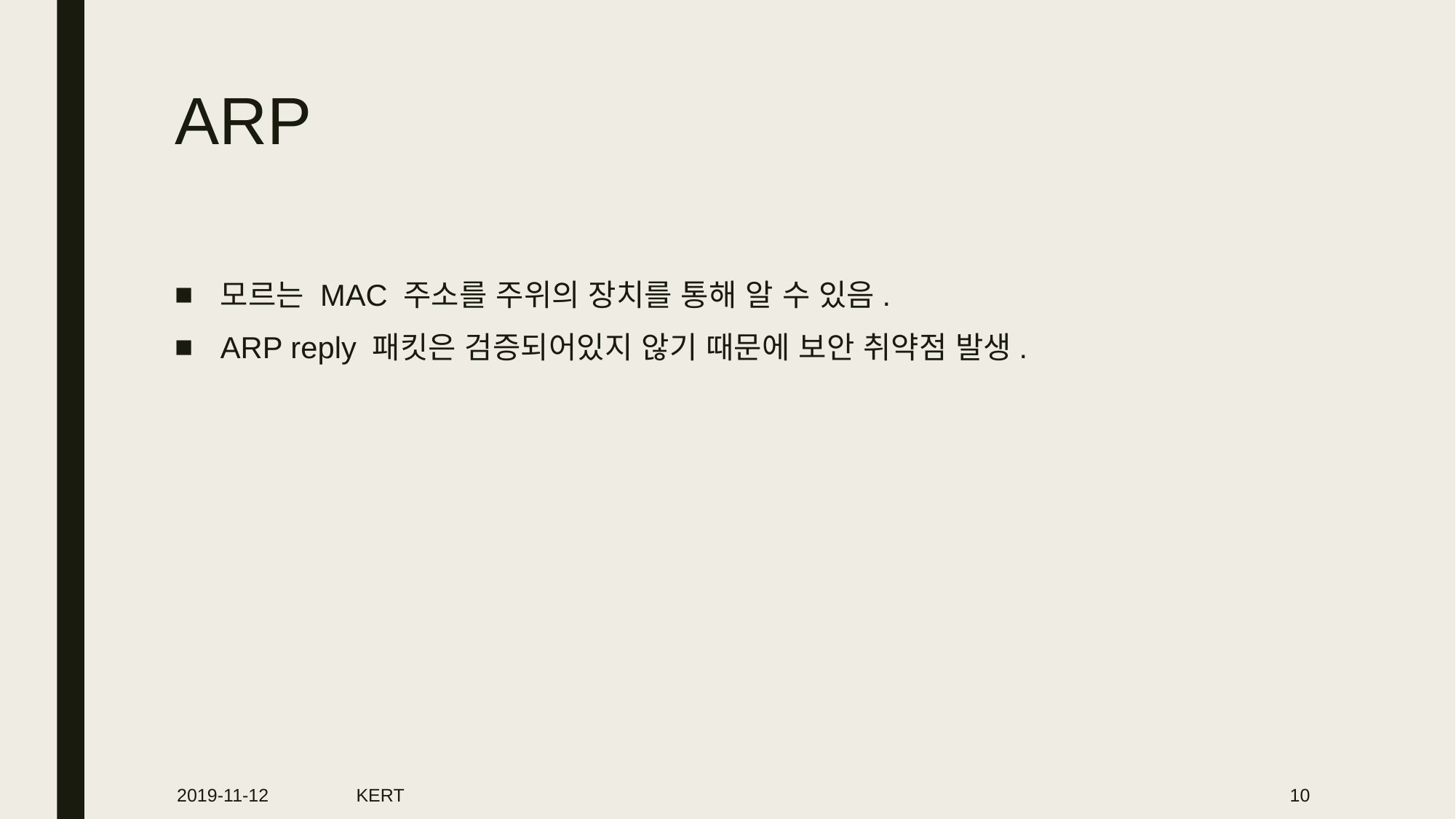

# ARP
모르는 MAC 주소를 주위의 장치를 통해 알 수 있음.
ARP reply 패킷은 검증되어있지 않기 때문에 보안 취약점 발생.

2019-11-12
KERT
10